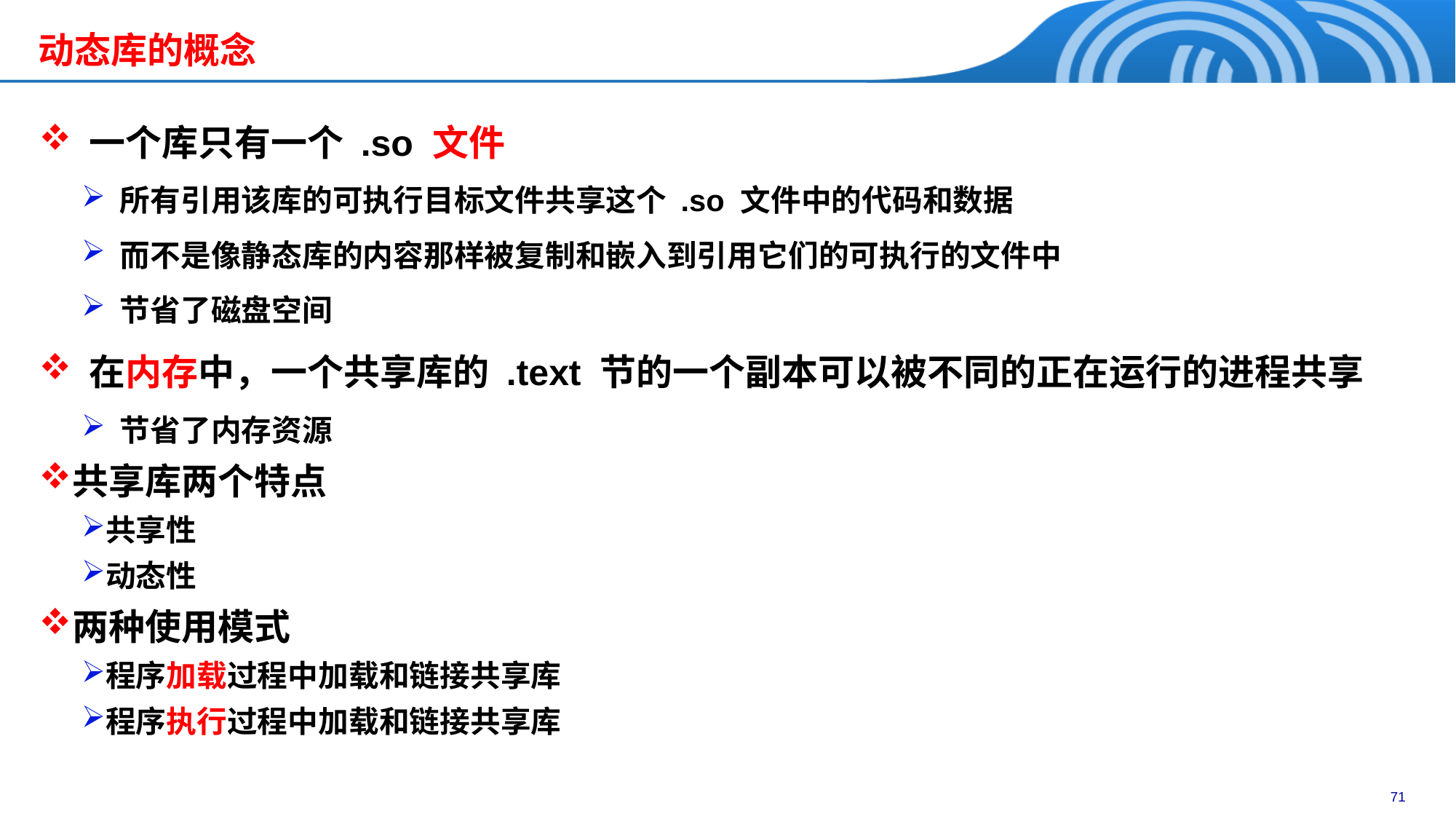

动态库的概念
 一个库只有一个 .so 文件
 所有引用该库的可执行目标文件共享这个 .so 文件中的代码和数据
 而不是像静态库的内容那样被复制和嵌入到引用它们的可执行的文件中
 节省了磁盘空间
 在内存中，一个共享库的 .text 节的一个副本可以被不同的正在运行的进程共享
 节省了内存资源
共享库两个特点
共享性
动态性
两种使用模式
程序加载过程中加载和链接共享库
程序执行过程中加载和链接共享库